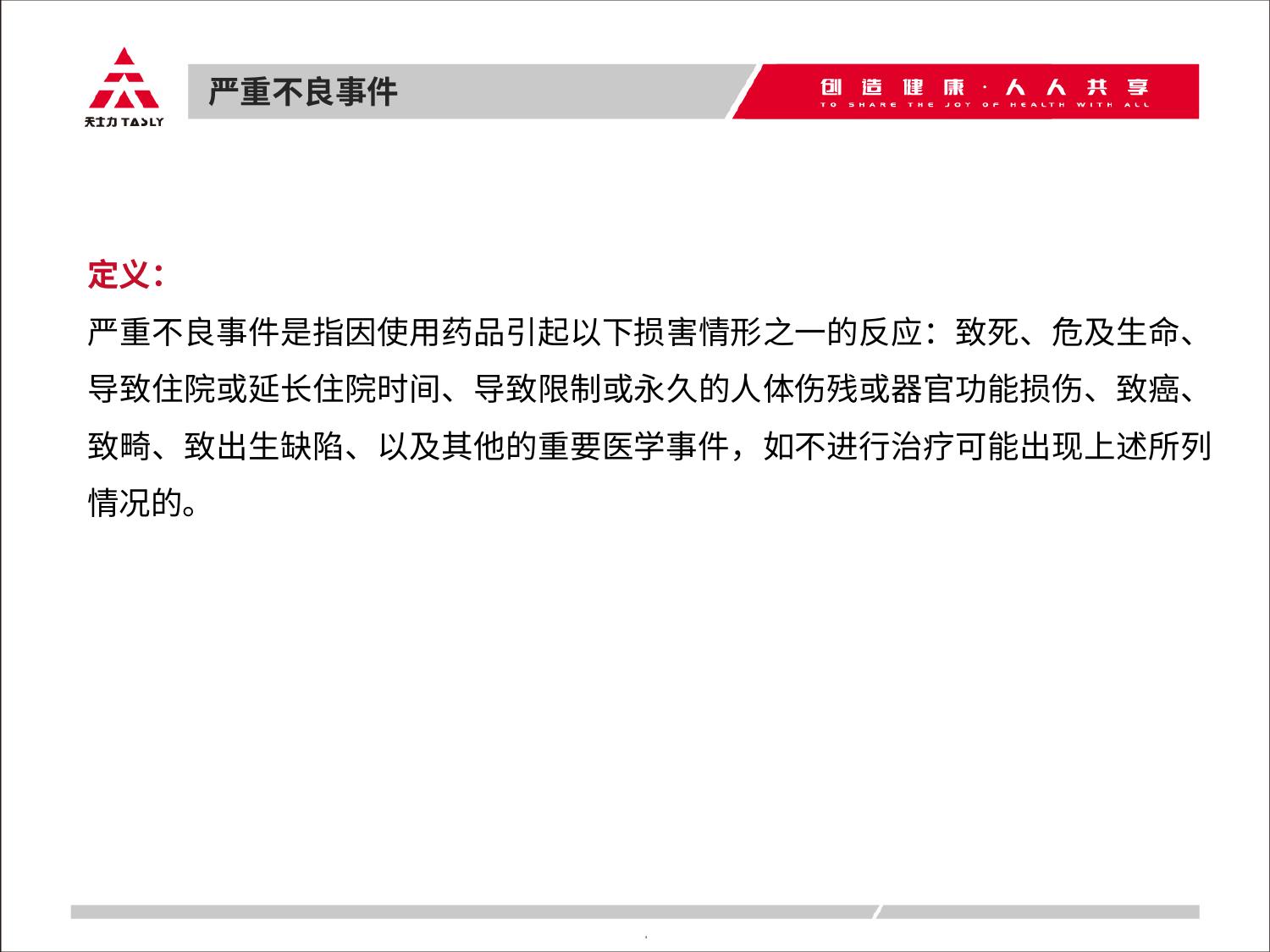

严重不良事件
定义：
严重不良事件是指因使用药品引起以下损害情形之一的反应：致死、危及生命、导致住院或延长住院时间、导致限制或永久的人体伤残或器官功能损伤、致癌、致畸、致出生缺陷、以及其他的重要医学事件，如不进行治疗可能出现上述所列情况的。